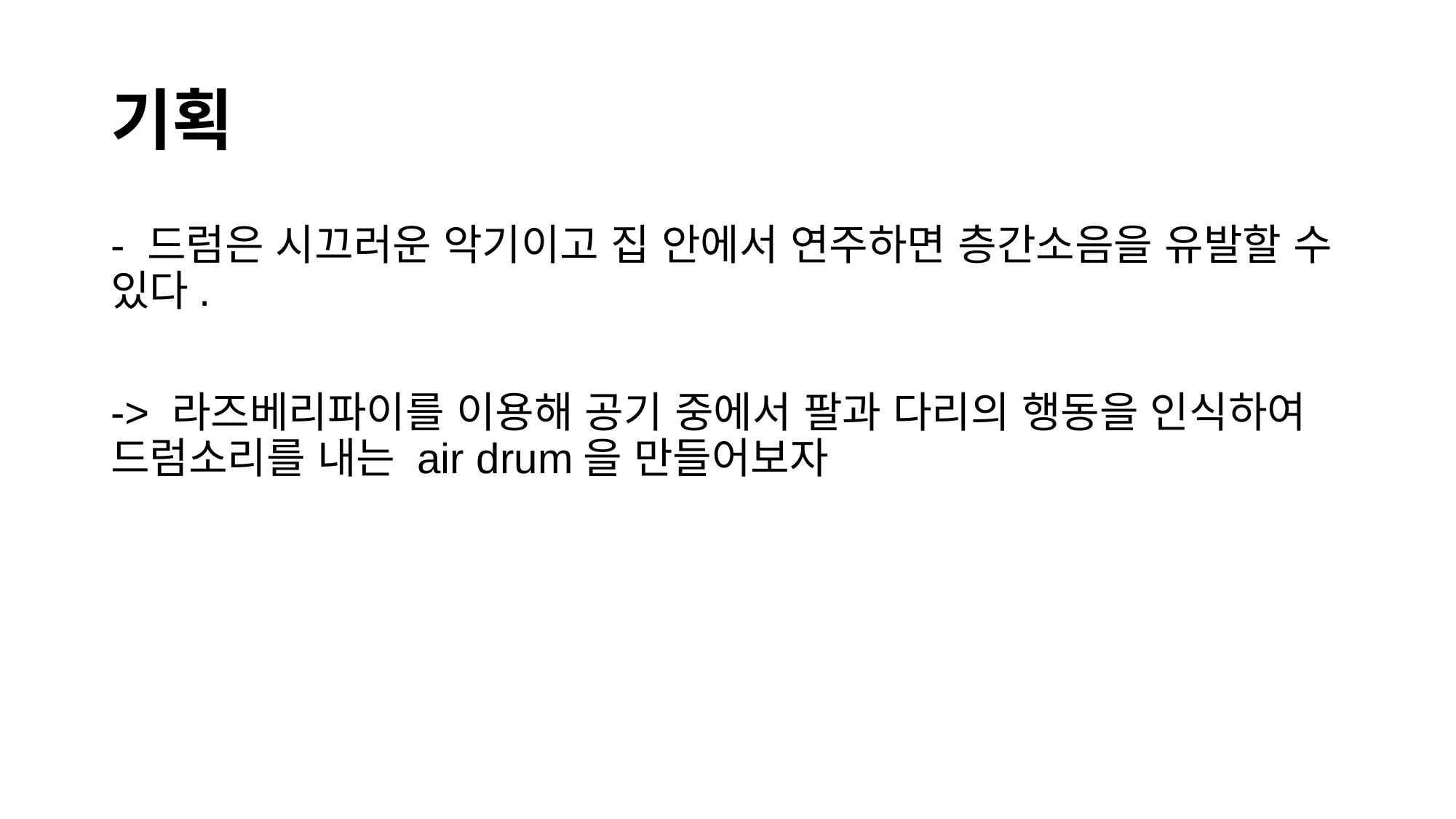

# 기획
- 드럼은 시끄러운 악기이고 집 안에서 연주하면 층간소음을 유발할 수 있다.

-> 라즈베리파이를 이용해 공기 중에서 팔과 다리의 행동을 인식하여 드럼소리를 내는 air drum을 만들어보자